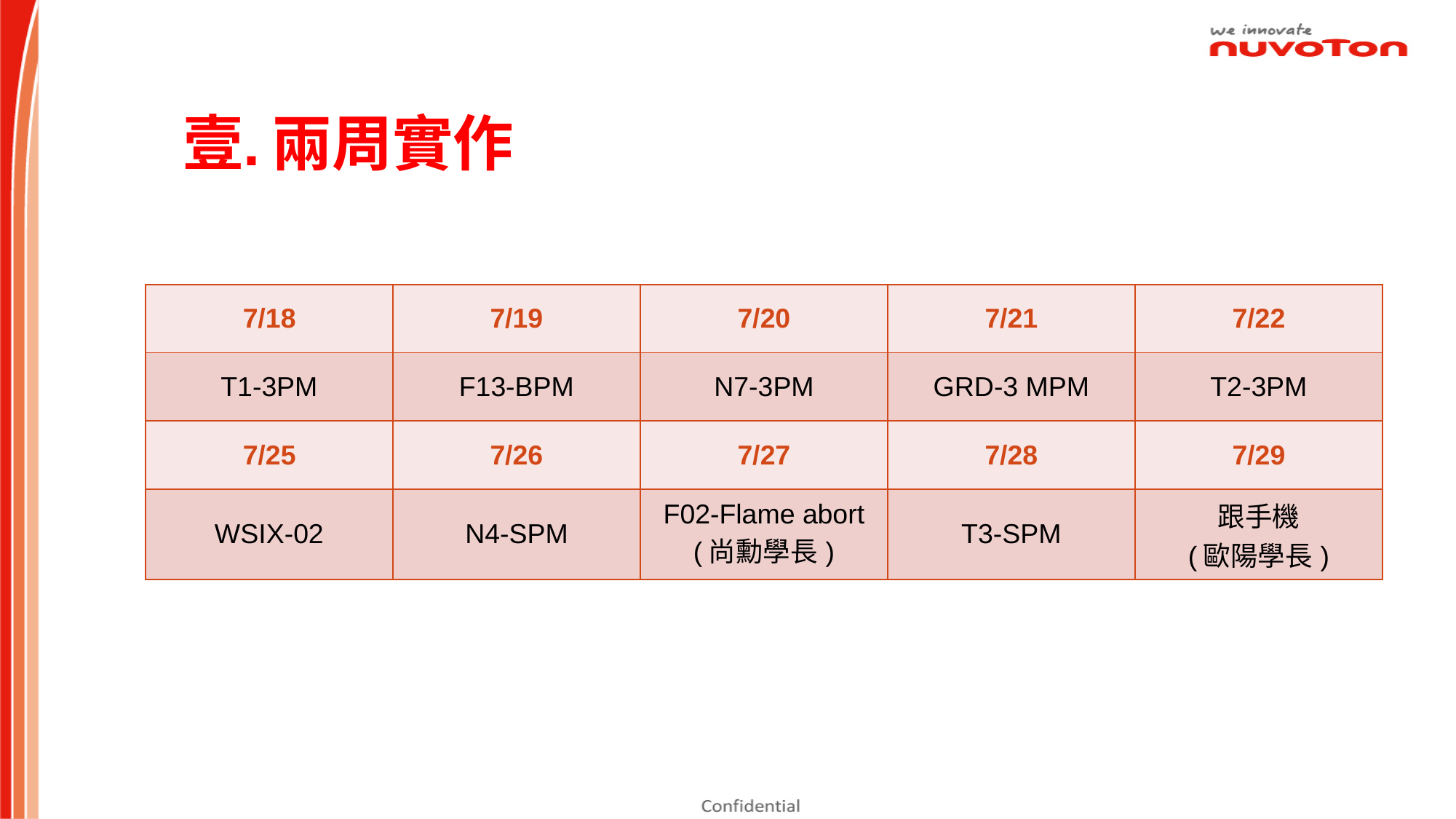

兩周實作
| 7/18 | 7/19 | 7/20 | 7/21 | 7/22 |
| --- | --- | --- | --- | --- |
| T1-3PM | F13-BPM | N7-3PM | GRD-3 MPM | T2-3PM |
| 7/25 | 7/26 | 7/27 | 7/28 | 7/29 |
| WSIX-02 | N4-SPM | F02-Flame abort (尚勳學長) | T3-SPM | 跟手機 (歐陽學長) |